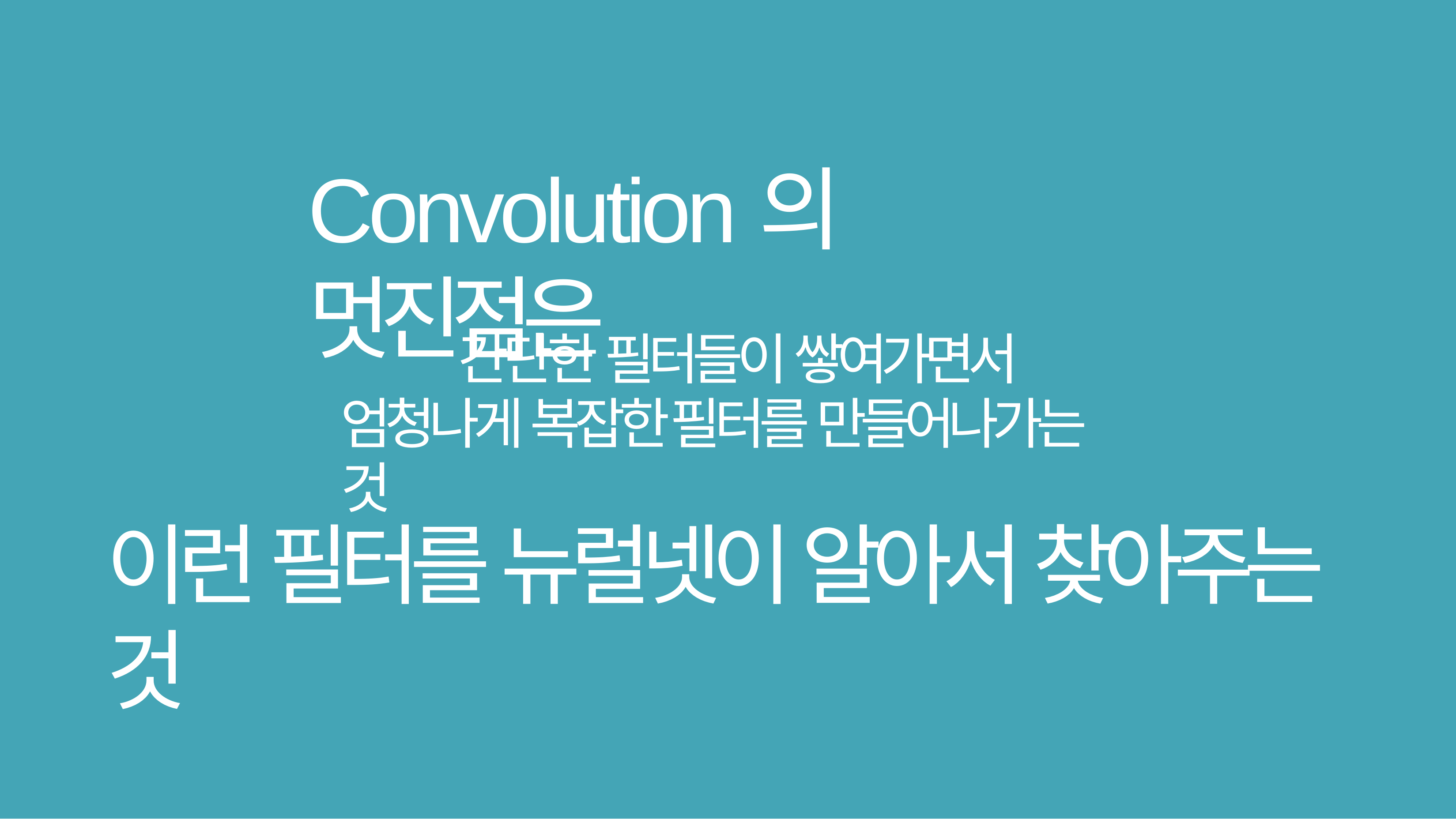

# Convolution의 멋진점은
간단한 필터들이 쌓여가면서  엄청나게 복잡한 필터를 만들어나가는 것
이런 필터를 뉴럴넷이 알아서 찾아주는 것